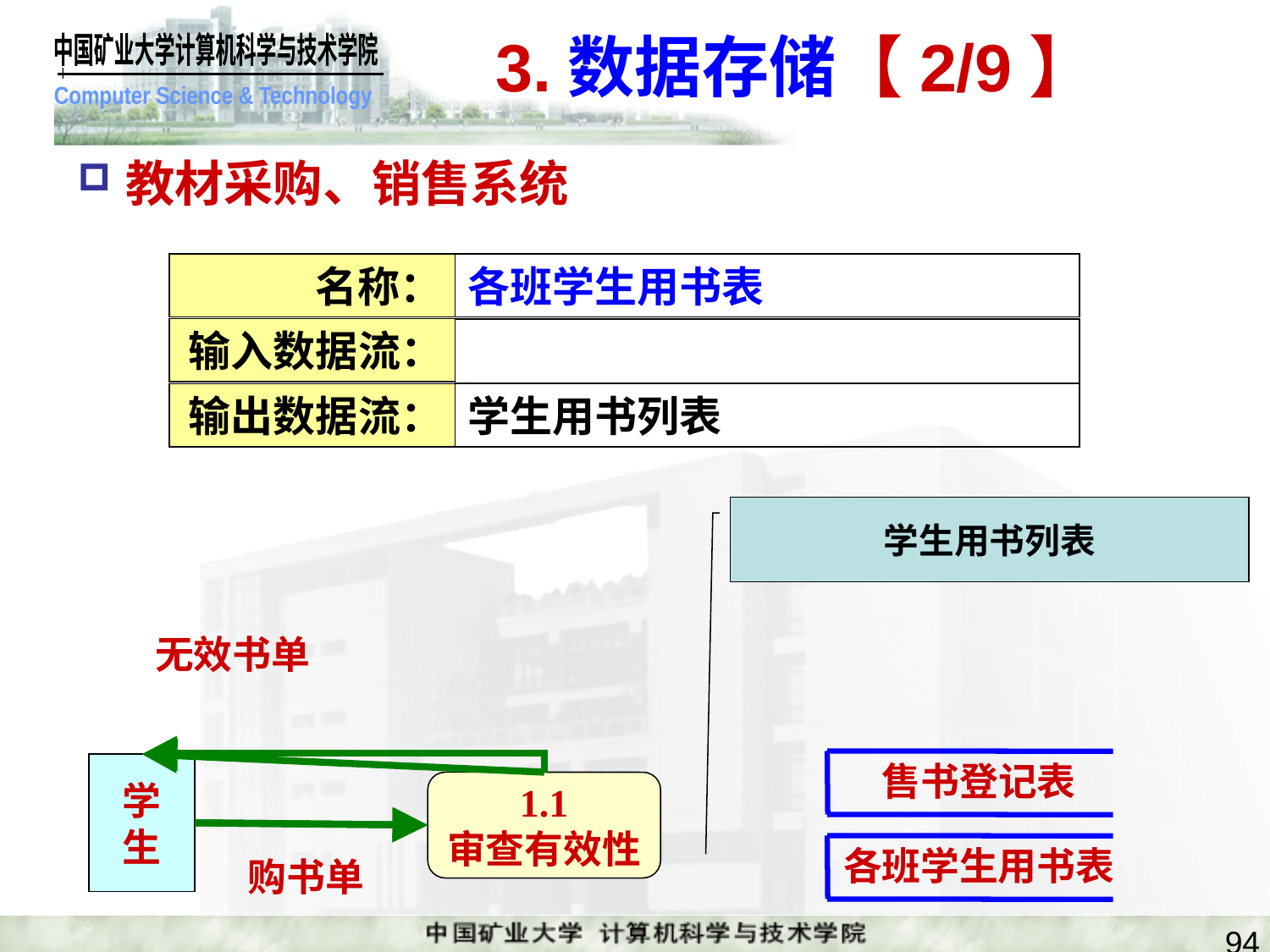

# 3.数据存储【2/9】
教材采购、销售系统
名称：
各班学生用书表
输入数据流：

输出数据流：
学生用书列表
学生用书列表
无效书单
售书登记表

学
生
1.1
审查有效性
购书单
各班学生用书表

94